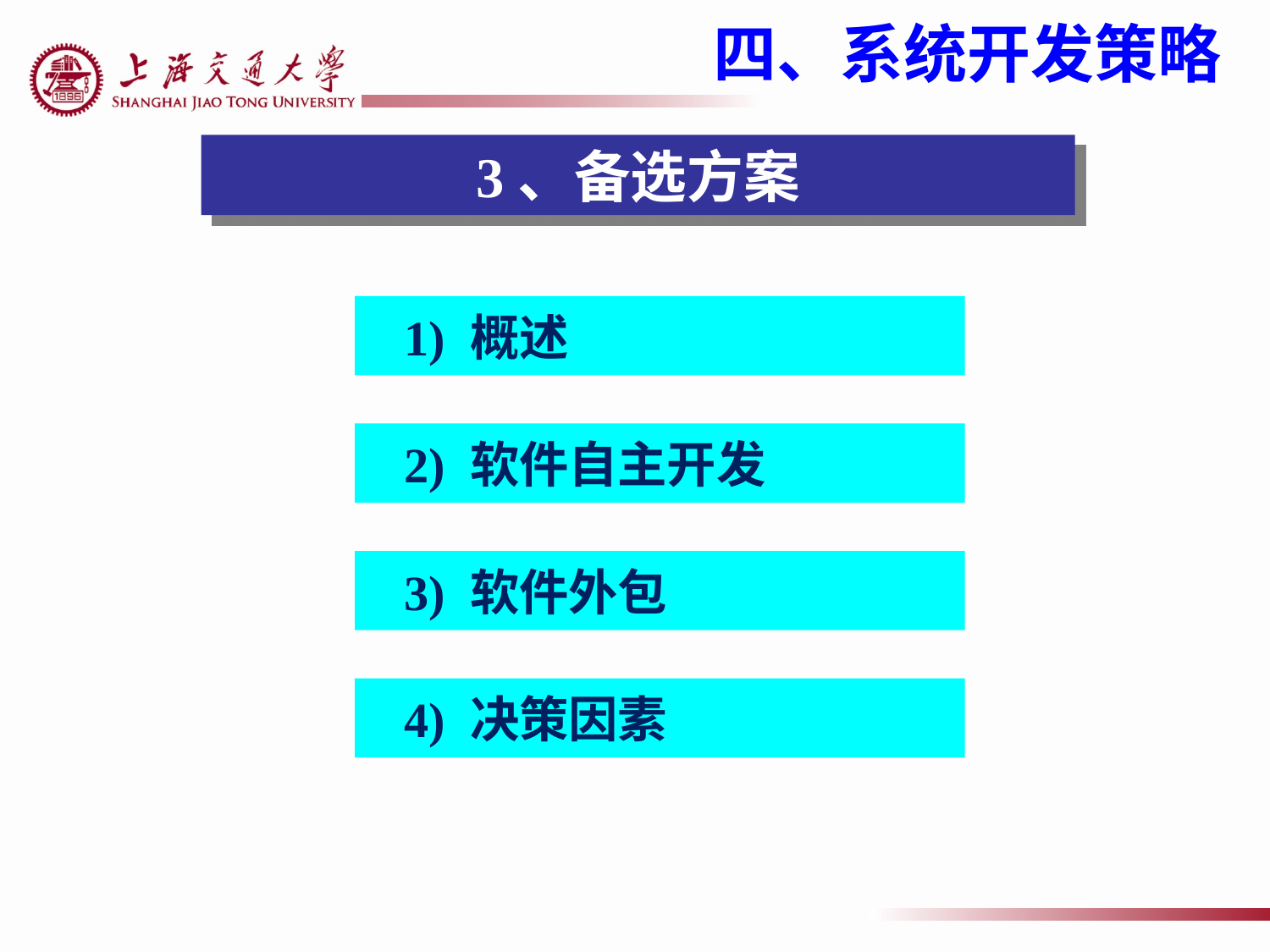

四、系统开发策略
3、备选方案
  1) 概述
  2) 软件自主开发
  3) 软件外包
  4) 决策因素